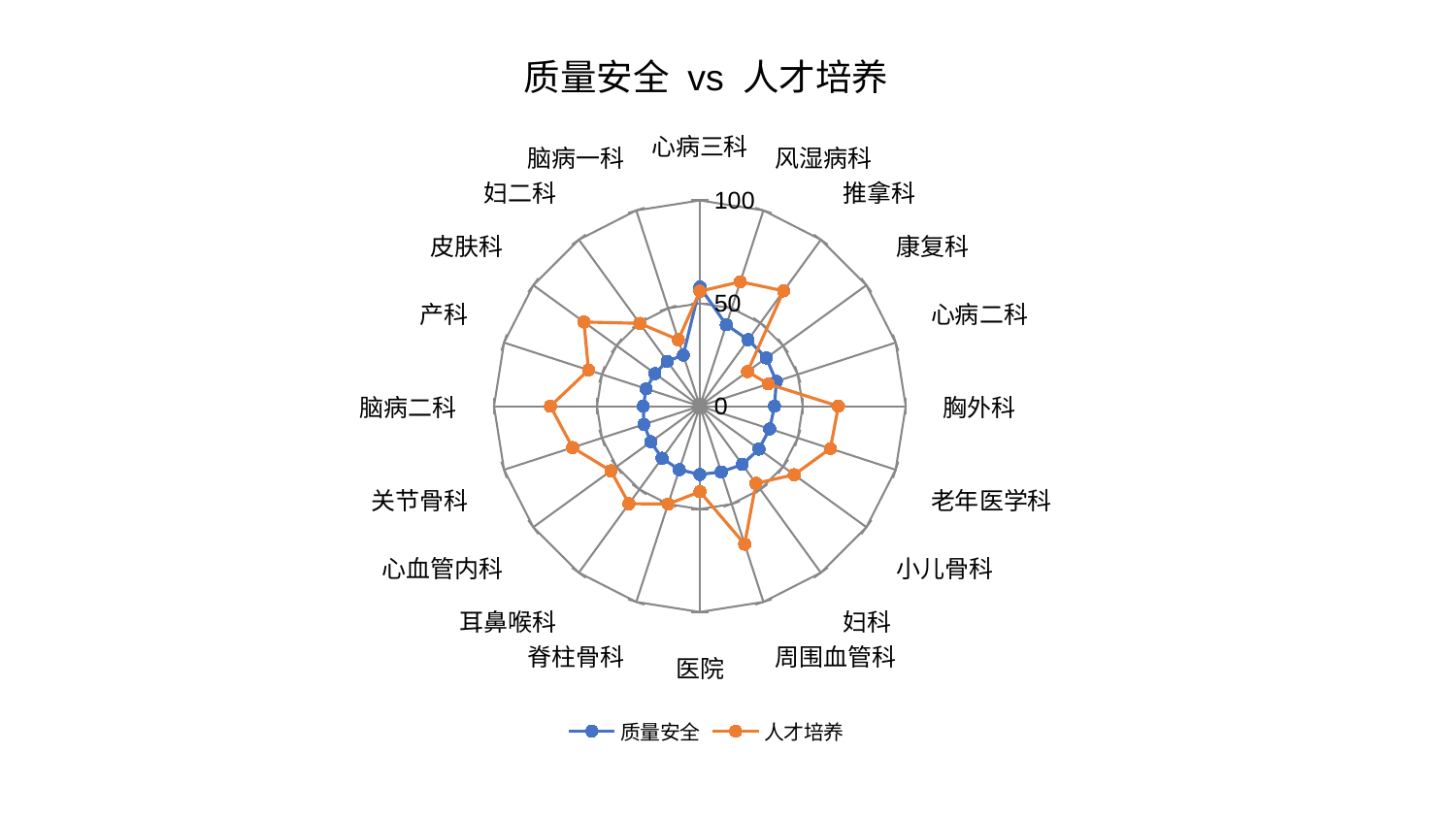

### Chart: 质量安全 vs 人才培养

| Category | 质量安全 | 人才培养 |
|---|---|---|
| 心病三科 | 57.89898005195962 | 55.83978027456877 |
| 风湿病科 | 41.58341941168988 | 63.6054141954048 |
| 推拿科 | 39.90282418108755 | 69.26142333843062 |
| 康复科 | 39.883887559494944 | 28.647184785498336 |
| 心病二科 | 39.06660241320488 | 34.94791695499083 |
| 胸外科 | 36.25005599113992 | 67.30581764917349 |
| 老年医学科 | 35.655759358266934 | 66.66478940006469 |
| 小儿骨科 | 35.482207008792194 | 56.67128695613695 |
| 妇科 | 35.03219455646693 | 46.3299224423767 |
| 周围血管科 | 33.5991522302423 | 70.49435291444117 |
| 医院 | 33.209234483872635 | 41.57495322881671 |
| 脊柱骨科 | 32.43799282738998 | 49.98211328317371 |
| 耳鼻喉科 | 31.268560866977197 | 58.587670236858365 |
| 心血管内科 | 29.430062569217835 | 53.43590545403432 |
| 关节骨科 | 28.609229139769468 | 65.0288617336075 |
| 脑病二科 | 27.491261950537222 | 72.58078451128684 |
| 产科 | 27.41491148293894 | 56.86067000417652 |
| 皮肤科 | 26.99232794157781 | 69.58284561419968 |
| 妇二科 | 26.990243621314345 | 49.724951940662116 |
| 脑病一科 | 26.13012548748502 | 33.95929842632668 |
81